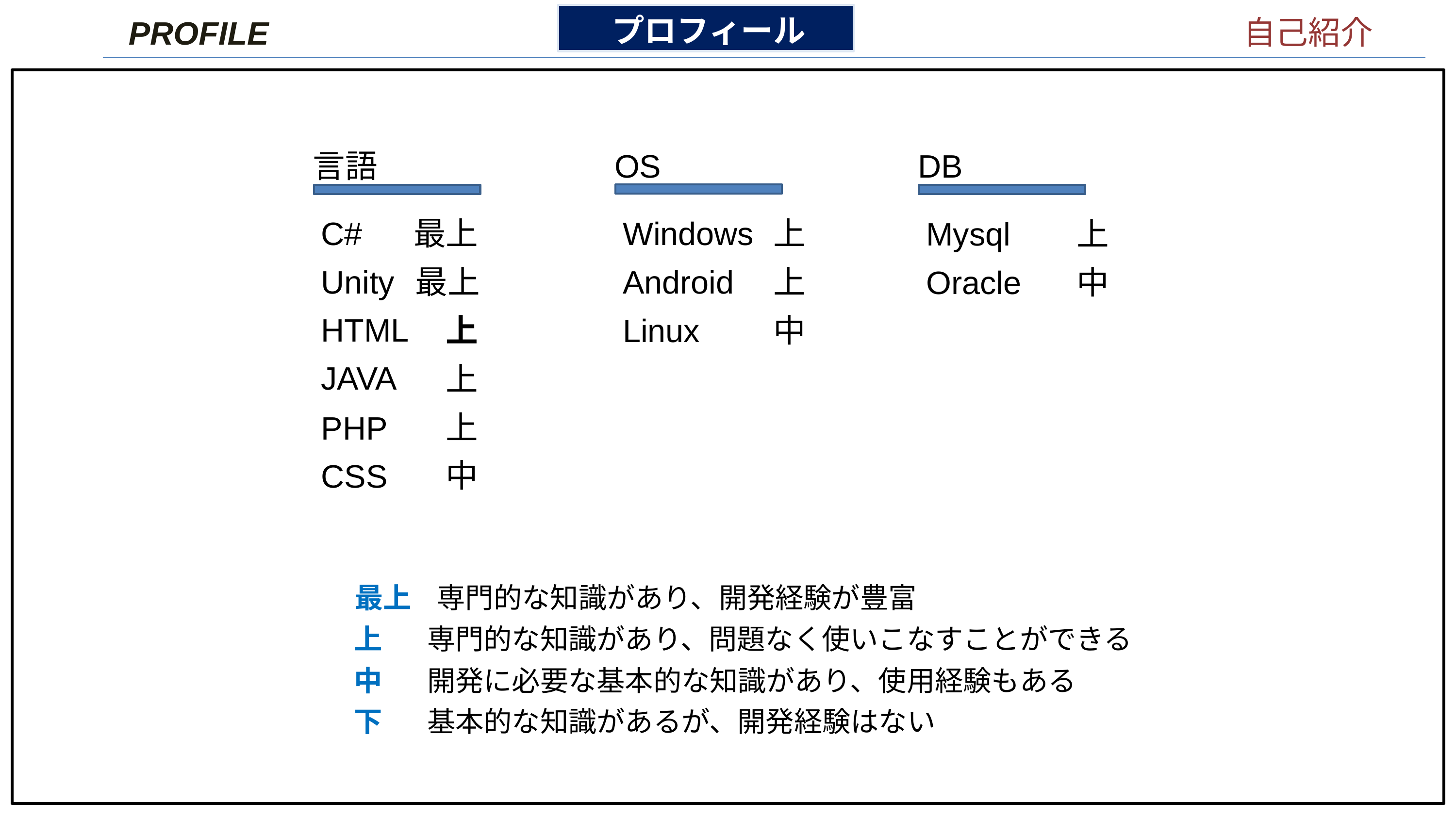

プロフィール
   自己紹介
PROFILE

言語
OS
DB

C#
最上
Windows
上
Mysql
上
Unity
最上
Android
上
Oracle
中
HTML
上
Linux
中
JAVA
上
上
PHP
中
CSS
最上    専門的な知識があり、開発経験が豊富
上       専門的な知識があり、問題なく使いこなすことができる
中       開発に必要な基本的な知識があり、使用経験もある
下       基本的な知識があるが、開発経験はない